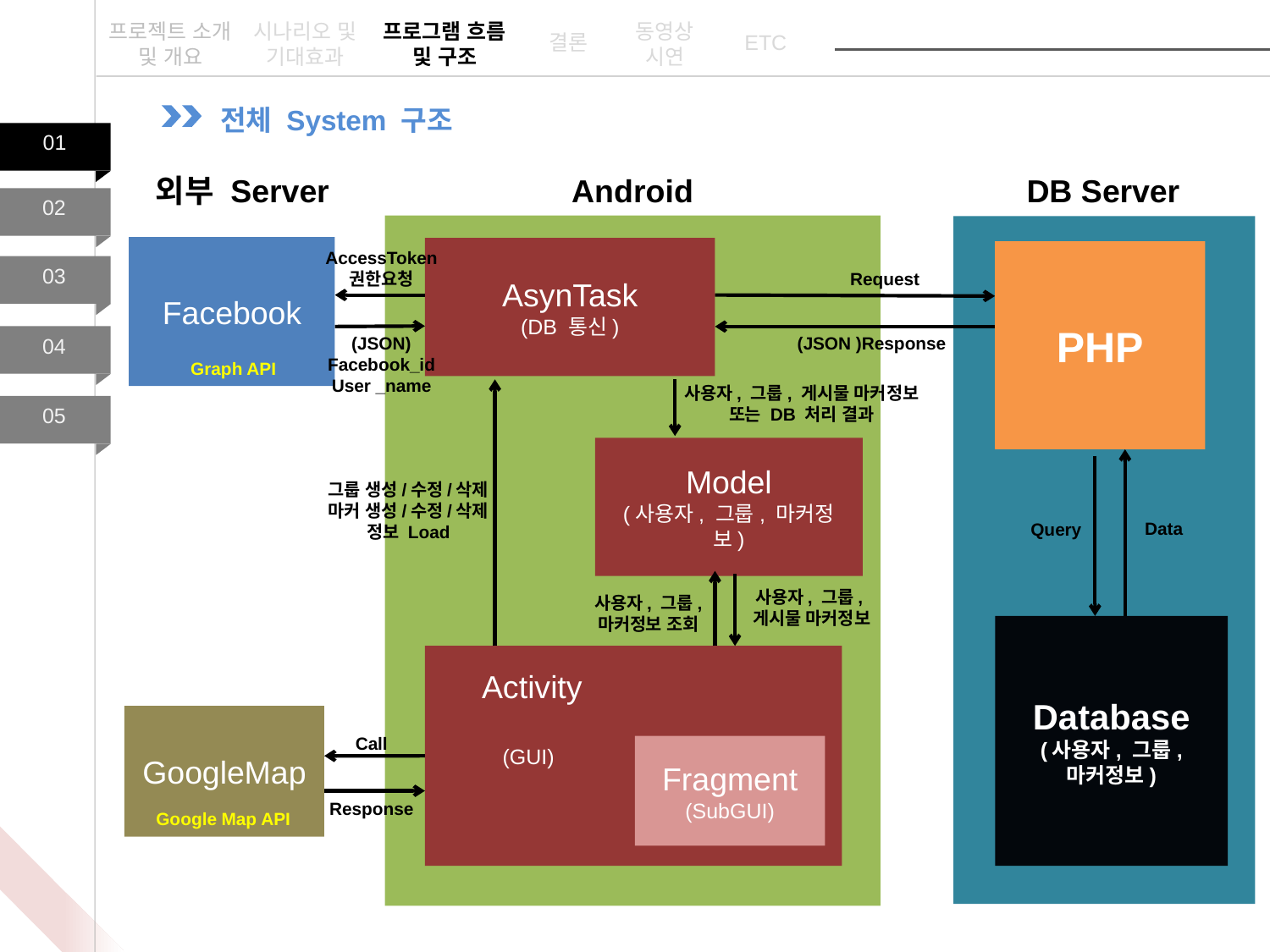

프로젝트 소개 및 개요
시나리오 및 기대효과
프로그램 흐름 및 구조
동영상
시연
ETC
결론
전체 System 구조

01

외부 Server
Android
DB Server

02

Facebook
AsynTask
(DB 통신)
AccessToken
권한요청
PHP

03
Request

(JSON)
Facebook_id
User _name
(JSON )Response
04
Graph API

사용자, 그룹, 게시물 마커정보
또는 DB 처리 결과

05
Model
(사용자, 그룹, 마커정보)

그룹 생성/수정/삭제
마커 생성/수정/삭제
정보 Load
Data
Query
사용자, 그룹,
게시물 마커정보
사용자, 그룹,
마커정보 조회
Database
(사용자, 그룹, 마커정보)

     Activity
           (GUI)

GoogleMap
Call
Fragment
(SubGUI)
Response
Google Map API